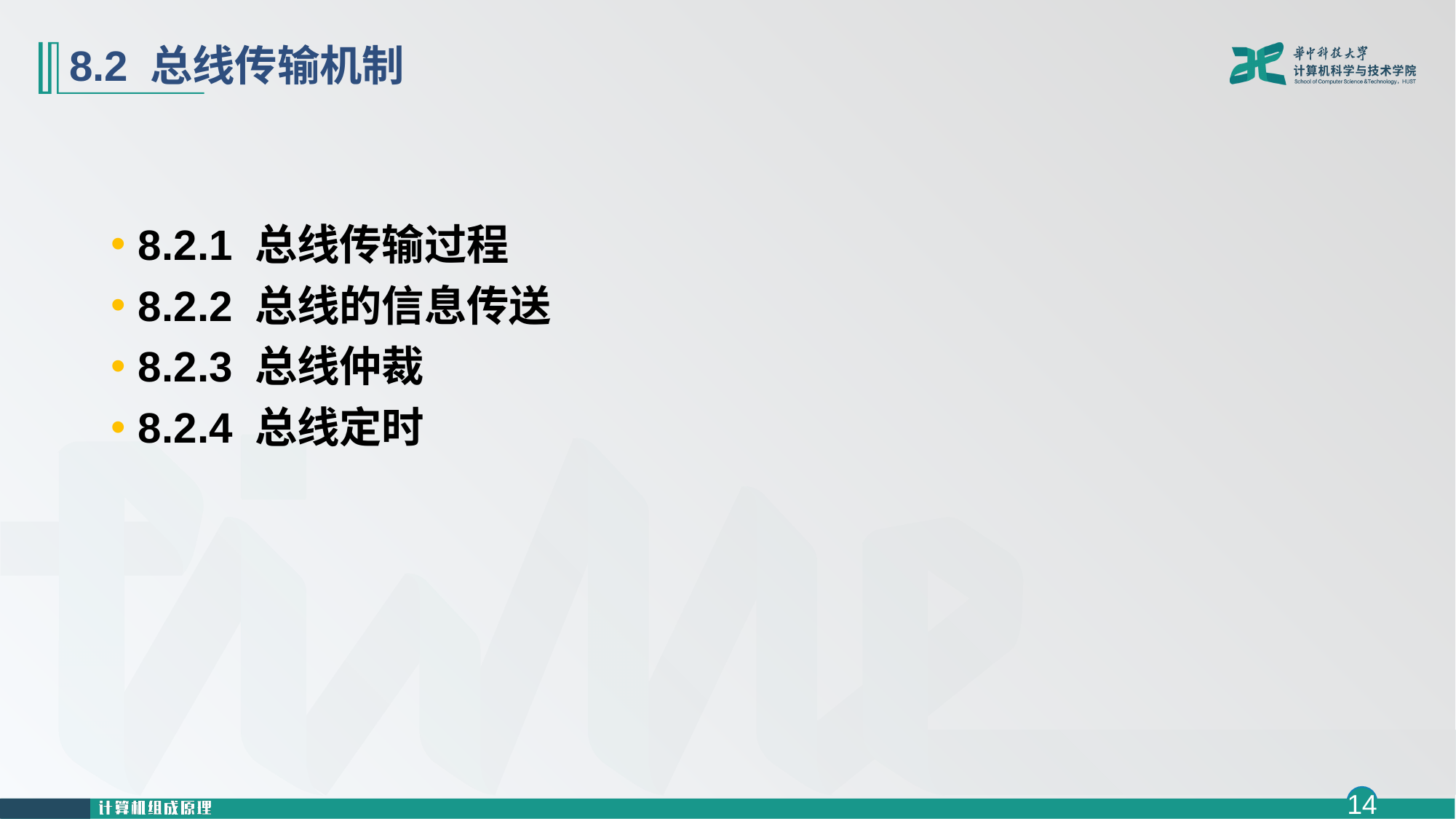

# 8.2 总线传输机制
8.2.1 总线传输过程
8.2.2 总线的信息传送
8.2.3 总线仲裁
8.2.4 总线定时